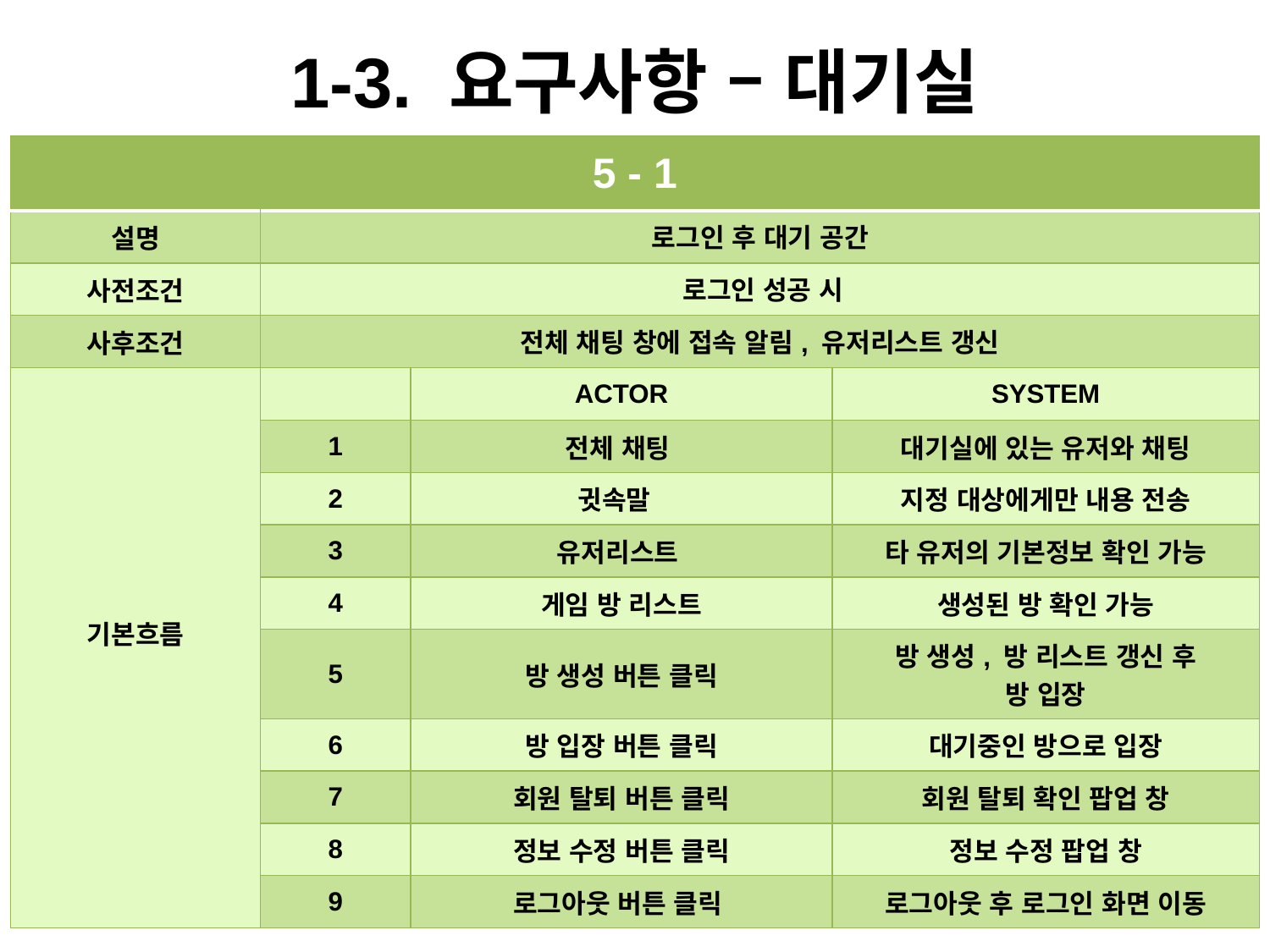

# 1-3. 요구사항 – 대기실
| 5 - 1 |  |  |  |
| --- | --- | --- | --- |
| 설명 | 로그인 후 대기 공간 |  |  |
| 사전조건 | 로그인 성공 시 |  |  |
| 사후조건 | 전체 채팅 창에 접속 알림, 유저리스트 갱신 |  |  |
| 기본흐름 |  | ACTOR | SYSTEM |
|  | 1 | 전체 채팅 | 대기실에 있는 유저와 채팅 |
|  | 2 | 귓속말 | 지정 대상에게만 내용 전송 |
|  | 3 | 유저리스트 | 타 유저의 기본정보 확인 가능 |
|  | 4 | 게임 방 리스트 | 생성된 방 확인 가능 |
|  | 5 | 방 생성 버튼 클릭 | 방 생성, 방 리스트 갱신 후 방 입장 |
|  | 6 | 방 입장 버튼 클릭 | 대기중인 방으로 입장 |
|  | 7 | 회원 탈퇴 버튼 클릭 | 회원 탈퇴 확인 팝업 창 |
|  | 8 | 정보 수정 버튼 클릭 | 정보 수정 팝업 창 |
|  | 9 | 로그아웃 버튼 클릭 | 로그아웃 후 로그인 화면 이동 |